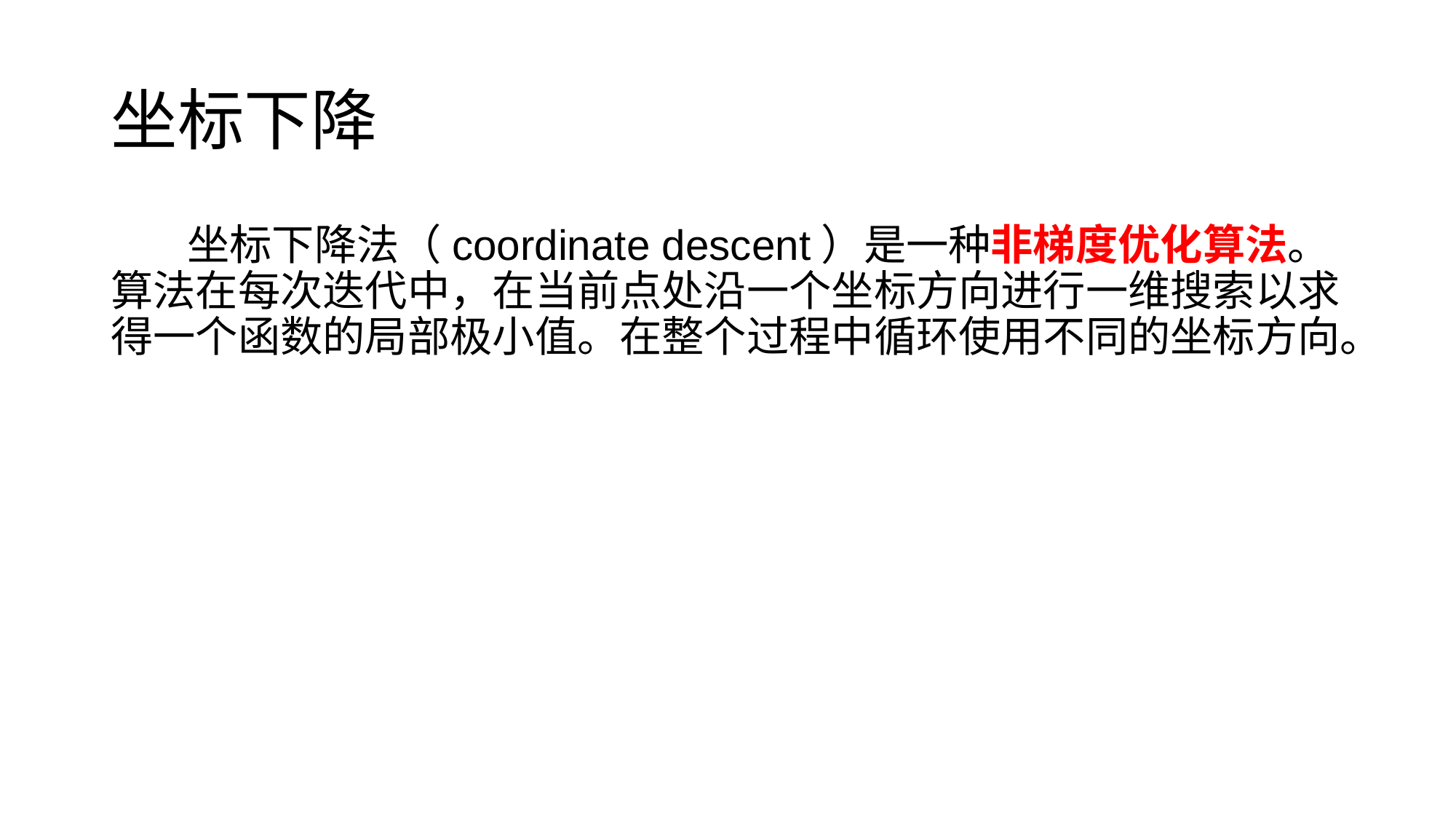

# 坐标下降
       坐标下降法（coordinate descent）是一种非梯度优化算法。算法在每次迭代中，在当前点处沿一个坐标方向进行一维搜索以求得一个函数的局部极小值。在整个过程中循环使用不同的坐标方向。